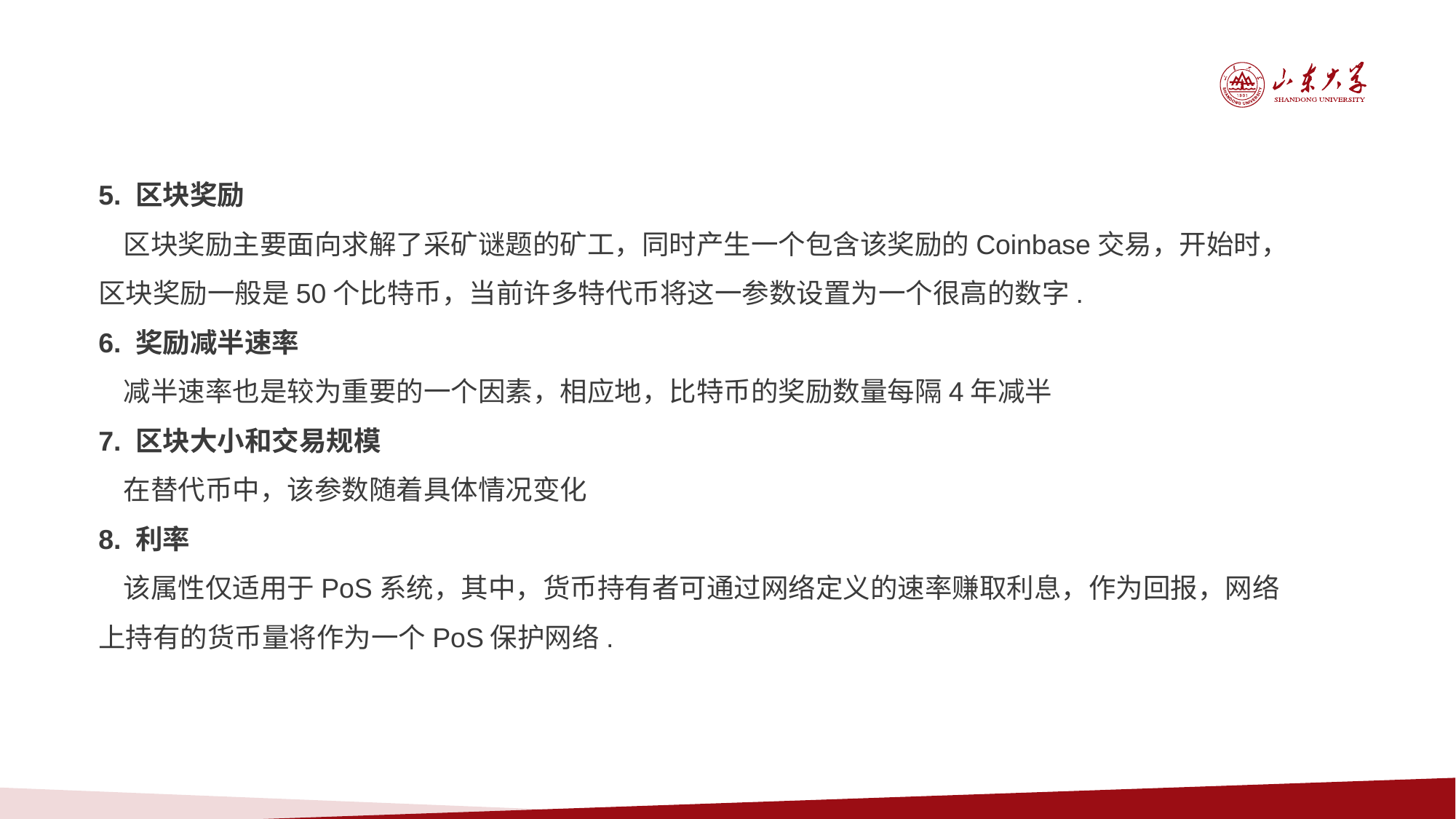

5. 区块奖励
   区块奖励主要面向求解了采矿谜题的矿工，同时产生一个包含该奖励的Coinbase交易，开始时，区块奖励一般是50个比特币，当前许多特代币将这一参数设置为一个很高的数字.
6. 奖励减半速率
   减半速率也是较为重要的一个因素，相应地，比特币的奖励数量每隔4年减半
7. 区块大小和交易规模
   在替代币中，该参数随着具体情况变化
8. 利率
   该属性仅适用于PoS系统，其中，货币持有者可通过网络定义的速率赚取利息，作为回报，网络上持有的货币量将作为一个PoS保护网络.